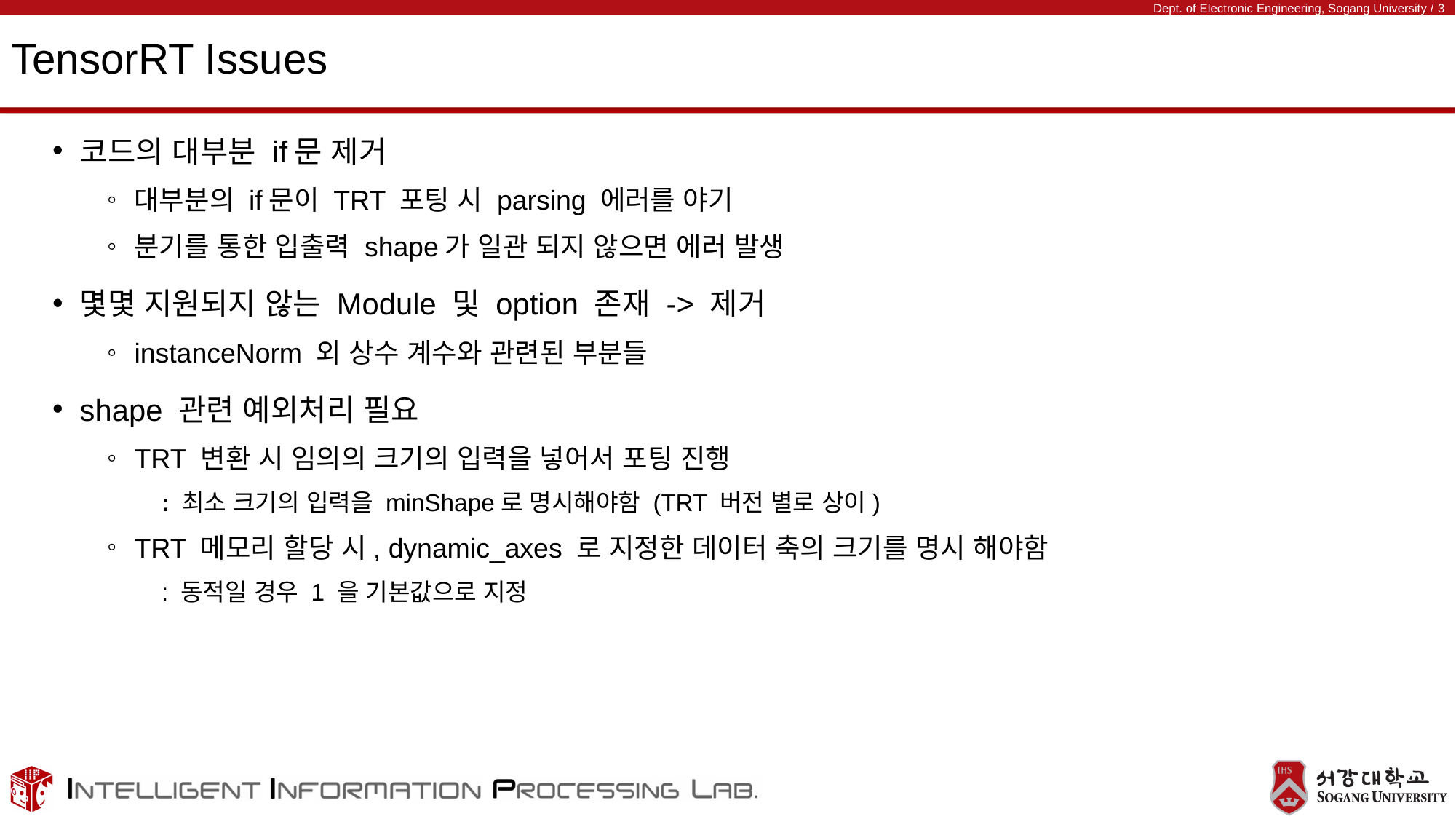

# TensorRT Issues
코드의 대부분 if문 제거
대부분의 if문이 TRT 포팅 시 parsing 에러를 야기
분기를 통한 입출력 shape가 일관 되지 않으면 에러 발생
몇몇 지원되지 않는 Module 및 option 존재 -> 제거
instanceNorm 외 상수 계수와 관련된 부분들
shape 관련 예외처리 필요
TRT 변환 시 임의의 크기의 입력을 넣어서 포팅 진행
: 최소 크기의 입력을 minShape로 명시해야함 (TRT 버전 별로 상이)
TRT 메모리 할당 시, dynamic_axes 로 지정한 데이터 축의 크기를 명시 해야함
: 동적일 경우 1 을 기본값으로 지정